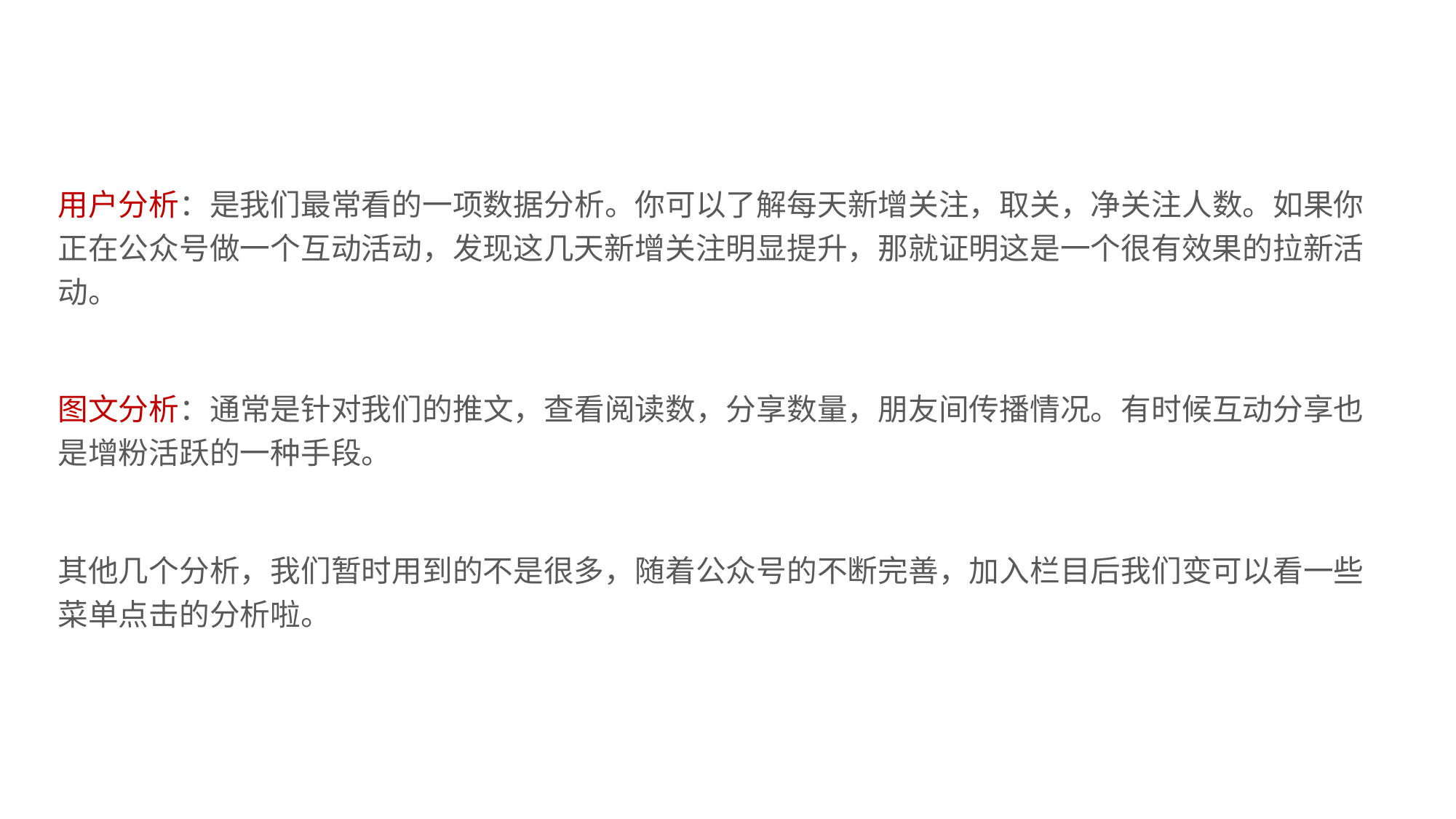

用户分析：是我们最常看的一项数据分析。你可以了解每天新增关注，取关，净关注人数。如果你正在公众号做一个互动活动，发现这几天新增关注明显提升，那就证明这是一个很有效果的拉新活动。

图文分析：通常是针对我们的推文，查看阅读数，分享数量，朋友间传播情况。有时候互动分享也是增粉活跃的一种手段。

其他几个分析，我们暂时用到的不是很多，随着公众号的不断完善，加入栏目后我们变可以看一些菜单点击的分析啦。